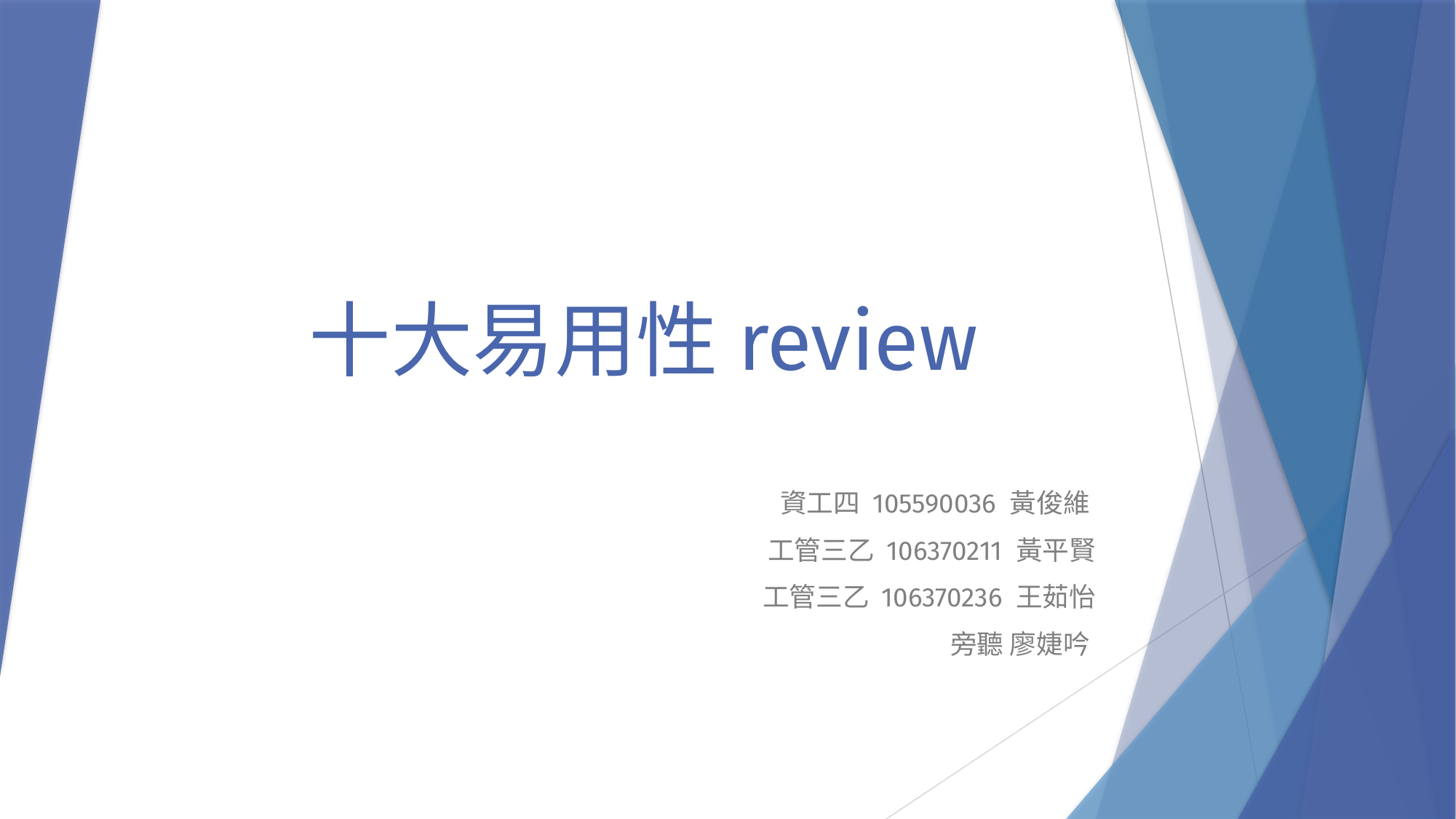

# 十大易用性review
資工四 105590036 黃俊維
工管三乙 106370211 黃平賢
工管三乙 106370236 王茹怡
旁聽 廖婕吟